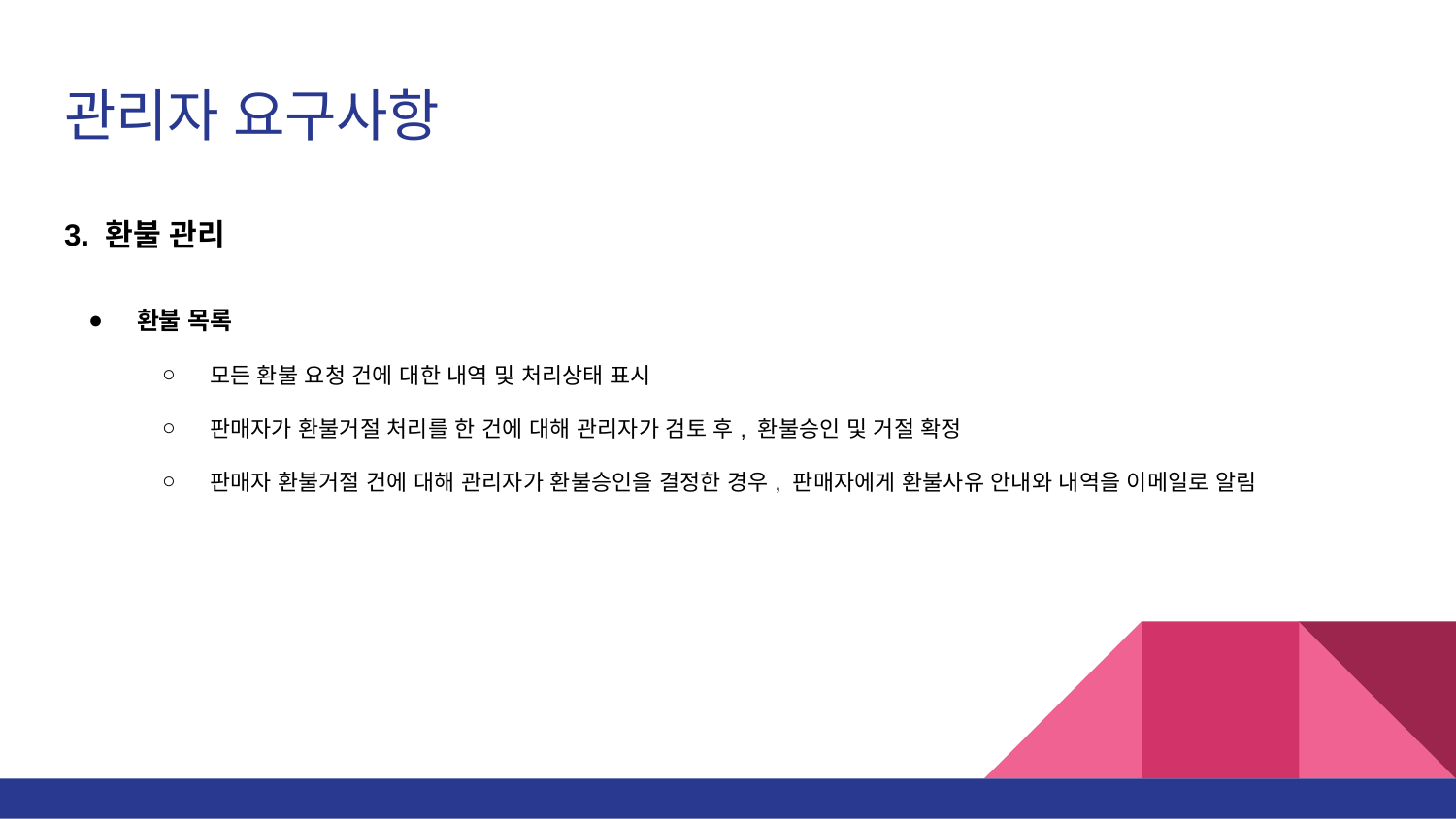

# 관리자 요구사항
3. 환불 관리
환불 목록
모든 환불 요청 건에 대한 내역 및 처리상태 표시
판매자가 환불거절 처리를 한 건에 대해 관리자가 검토 후, 환불승인 및 거절 확정
판매자 환불거절 건에 대해 관리자가 환불승인을 결정한 경우, 판매자에게 환불사유 안내와 내역을 이메일로 알림